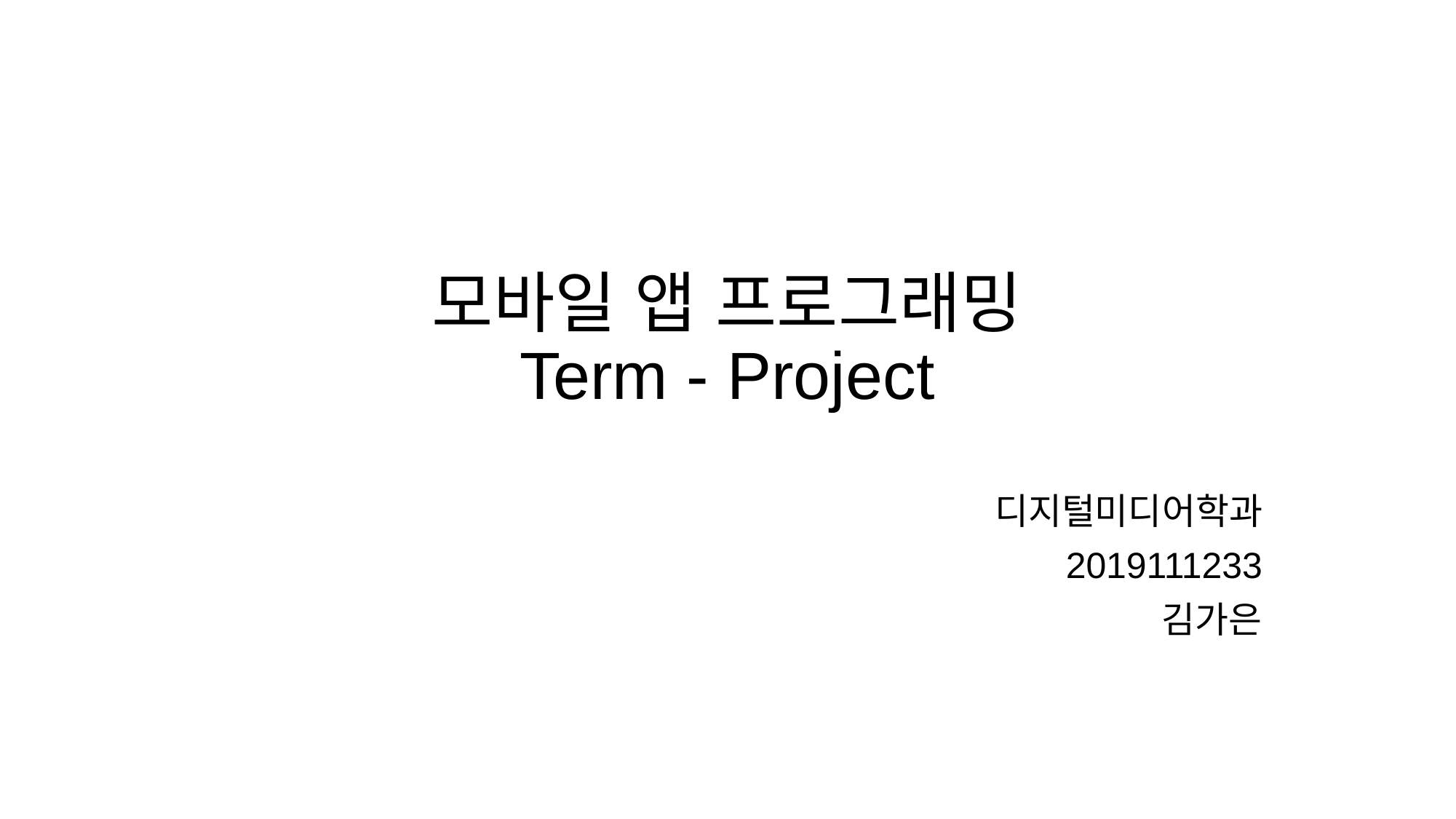

# 모바일 앱 프로그래밍 Term - Project
디지털미디어학과
2019111233
김가은